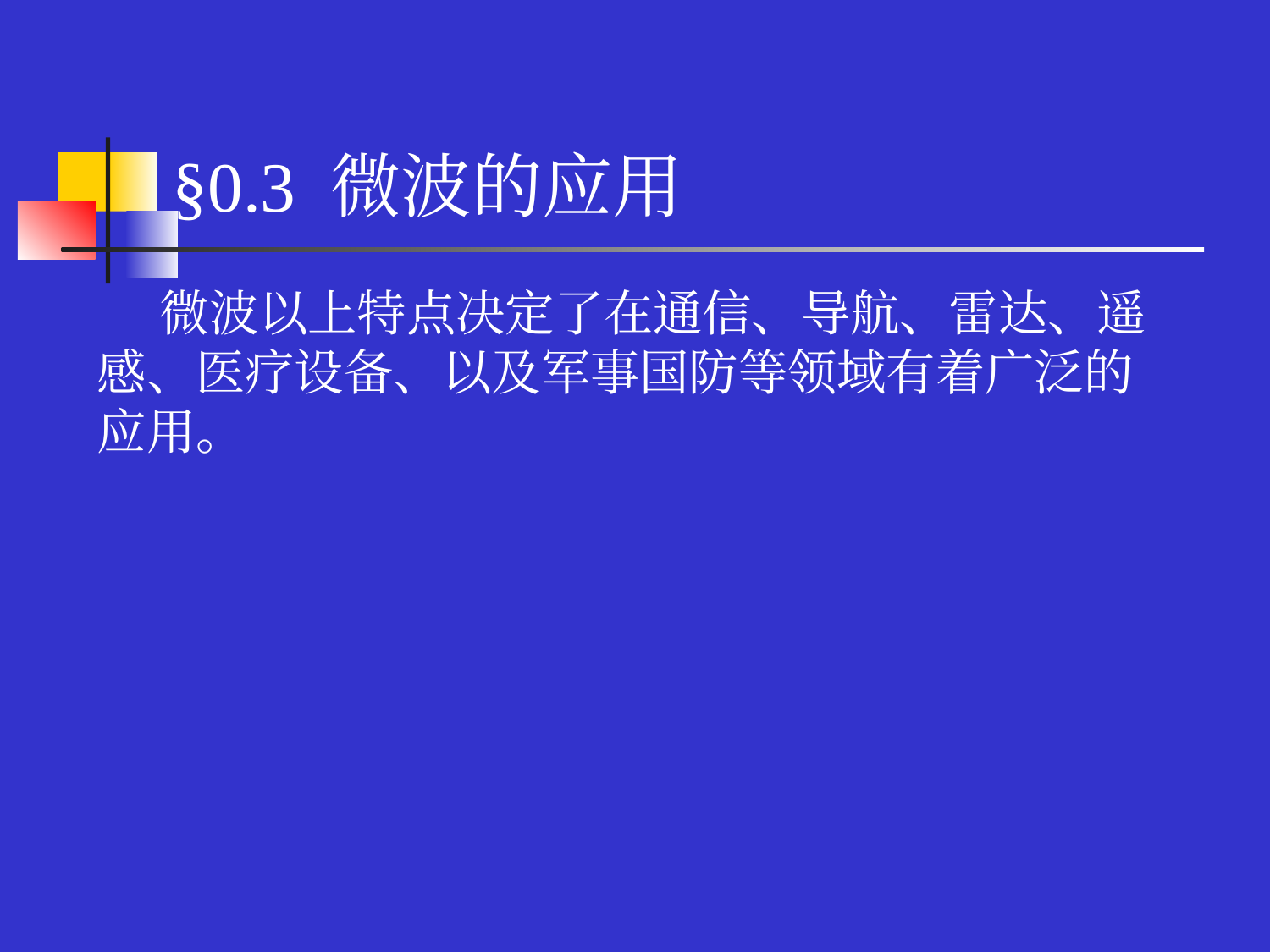

# §0.3 微波的应用
    微波以上特点决定了在通信、导航、雷达、遥感、医疗设备、以及军事国防等领域有着广泛的应用。